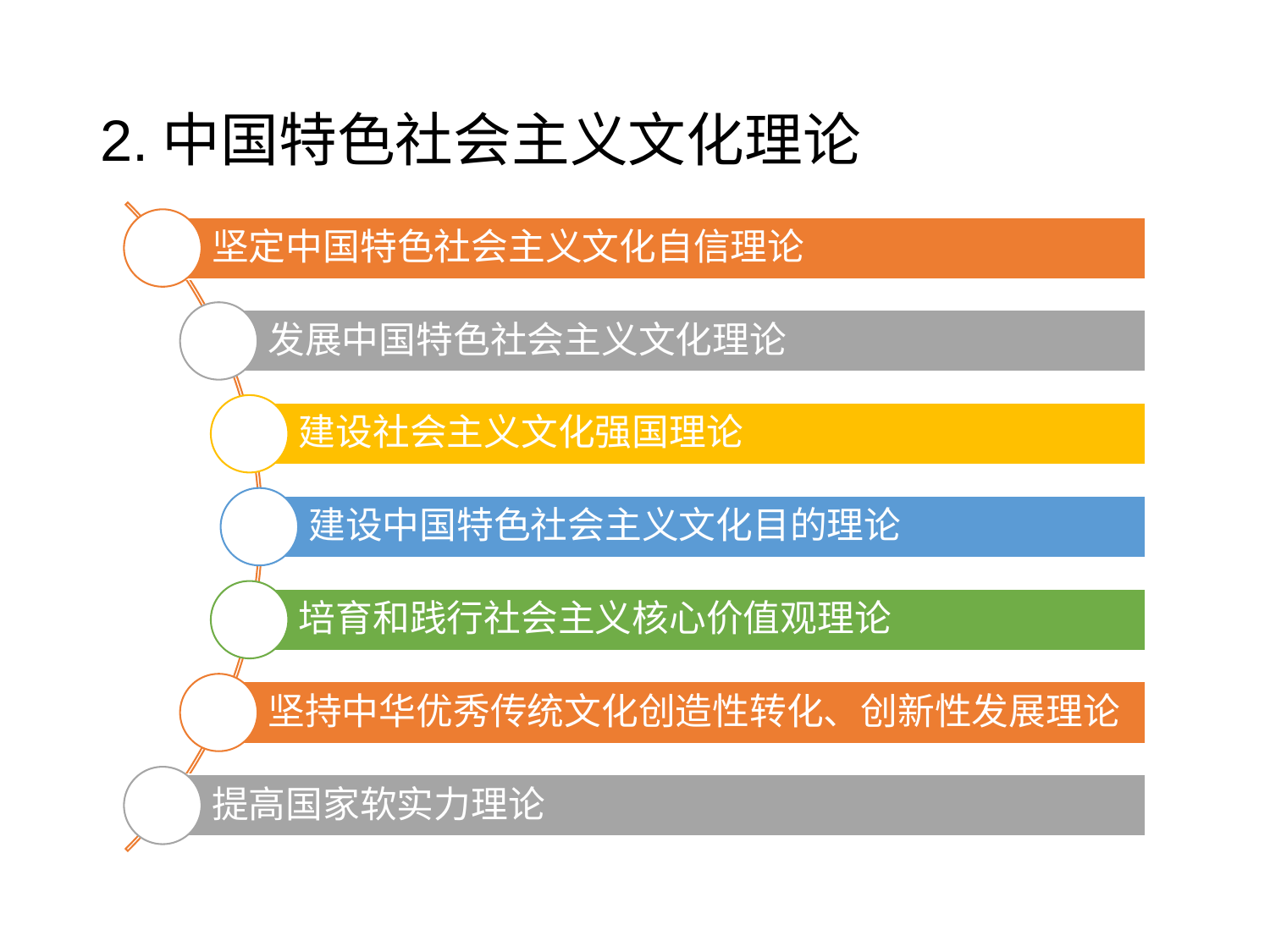

# 2.中国特色社会主义文化理论
坚定中国特色社会主义文化自信理论
发展中国特色社会主义文化理论
建设社会主义文化强国理论
建设中国特色社会主义文化目的理论
培育和践行社会主义核心价值观理论
坚持中华优秀传统文化创造性转化、创新性发展理论
提高国家软实力理论